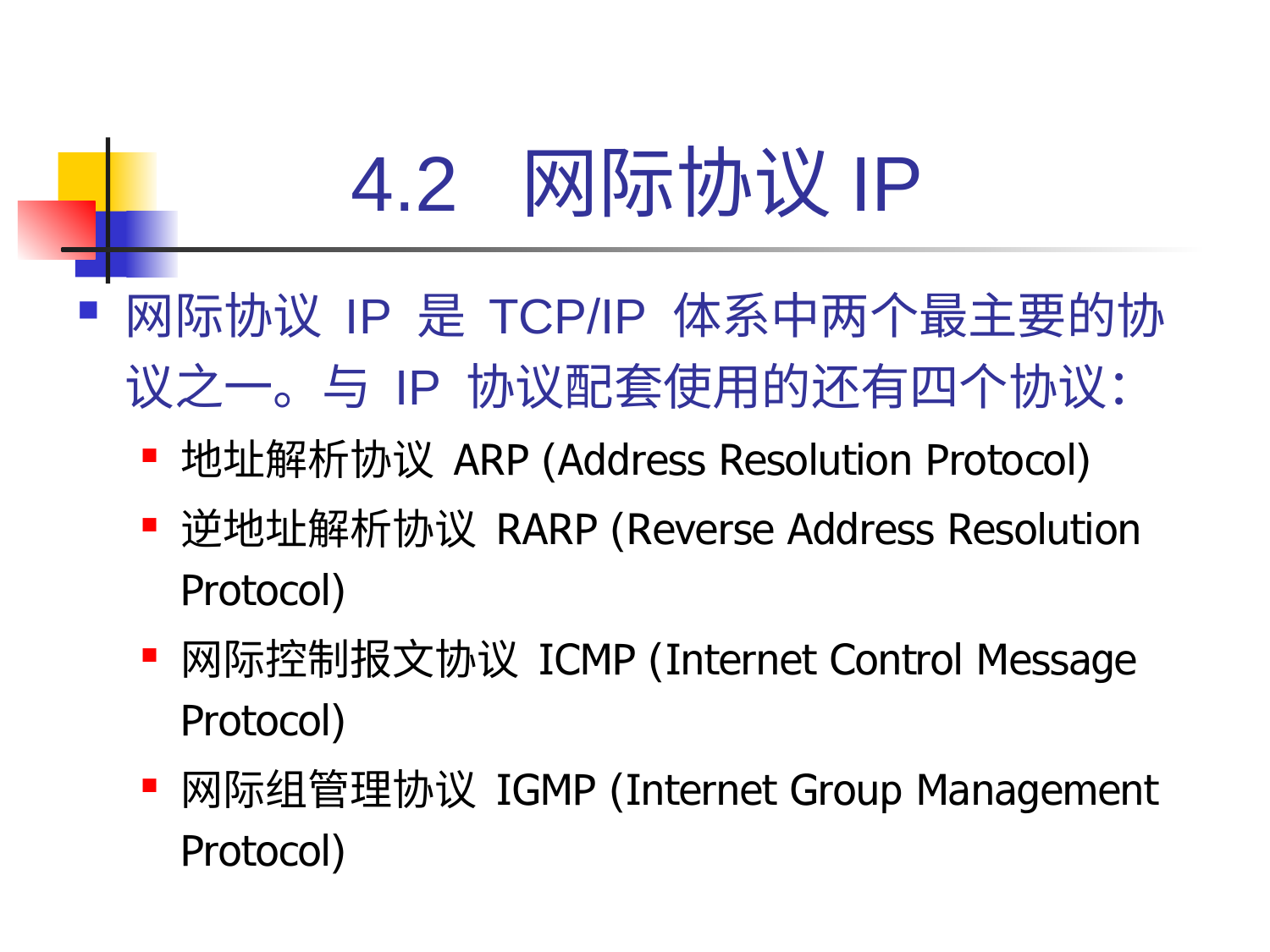

# 4.2  网际协议IP
网际协议 IP 是 TCP/IP 体系中两个最主要的协议之一。与 IP 协议配套使用的还有四个协议：
地址解析协议 ARP (Address Resolution Protocol)
逆地址解析协议 RARP (Reverse Address Resolution Protocol)
网际控制报文协议 ICMP (Internet Control Message Protocol)
网际组管理协议 IGMP (Internet Group Management Protocol)